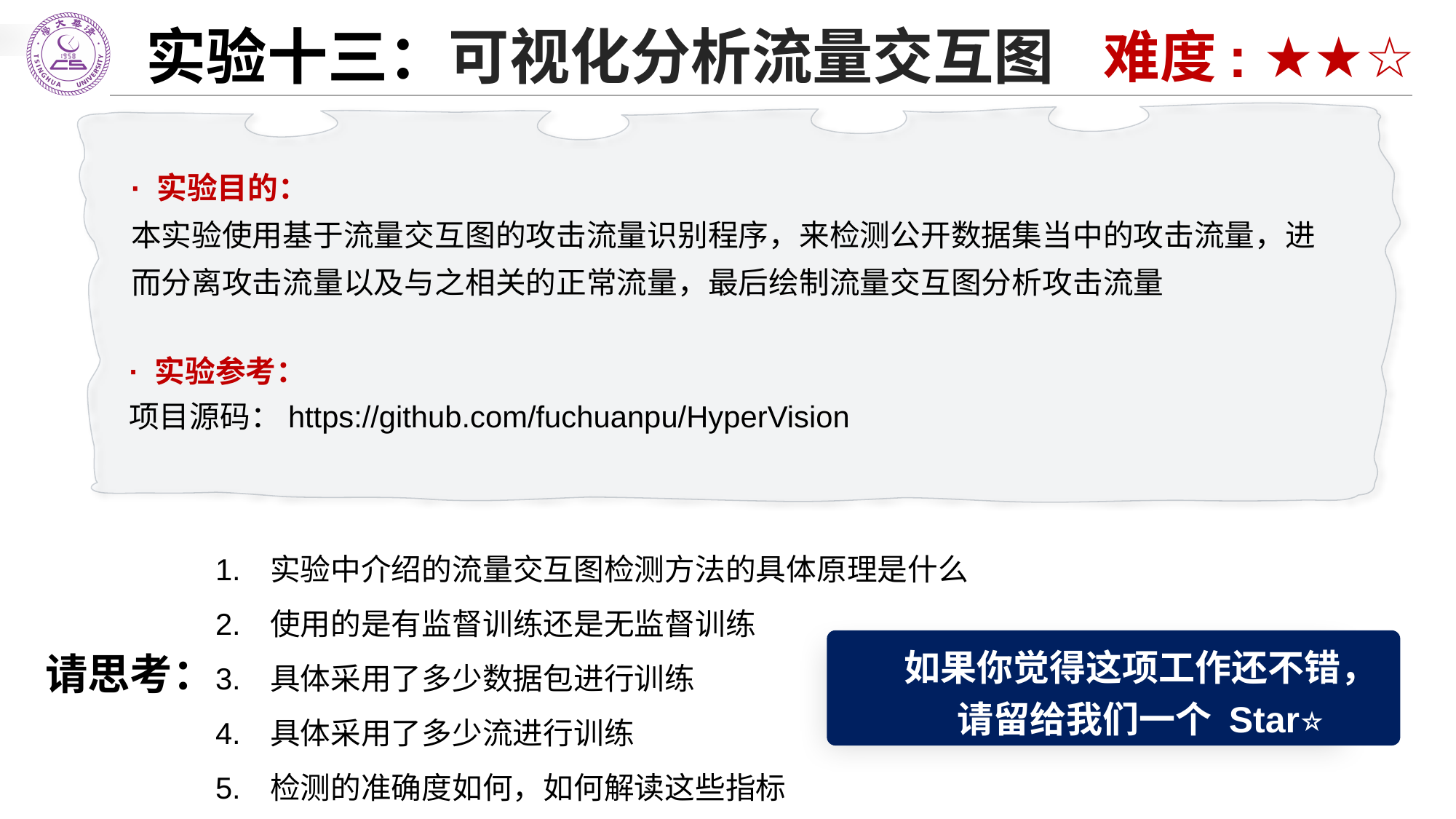

实验十三：可视化分析流量交互图
难度: ★★☆

· 实验目的：
本实验使用基于流量交互图的攻击流量识别程序，来检测公开数据集当中的攻击流量，进而分离攻击流量以及与之相关的正常流量，最后绘制流量交互图分析攻击流量
· 实验参考：
项目源码：https://github.com/fuchuanpu/HyperVision
实验中介绍的流量交互图检测方法的具体原理是什么
使用的是有监督训练还是无监督训练
具体采用了多少数据包进行训练
具体采用了多少流进行训练
检测的准确度如何，如何解读这些指标
如果你觉得这项工作还不错，
请留给我们一个 Star⭐
请思考：